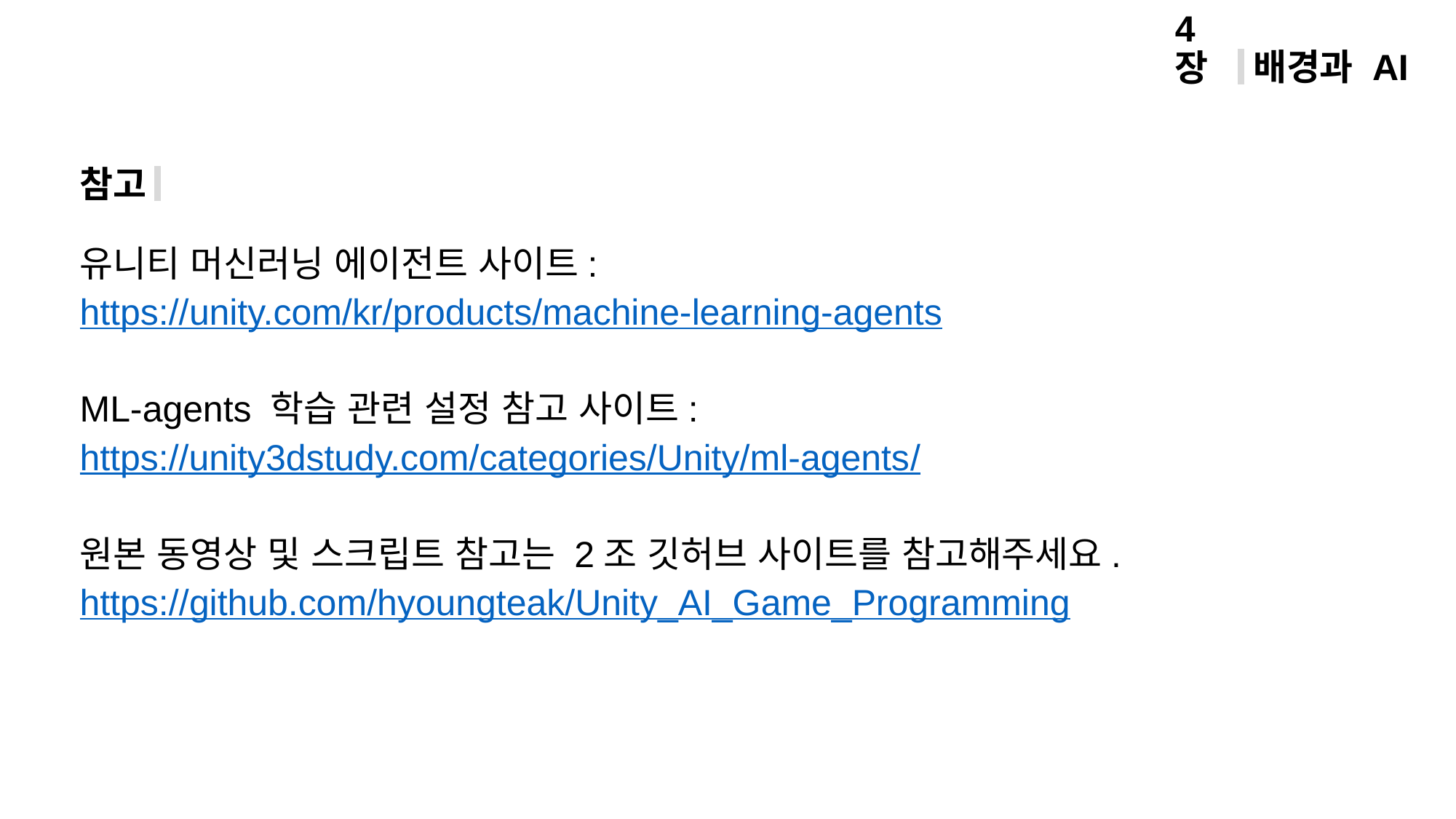

배경과 AI
4장
참고
유니티 머신러닝 에이전트 사이트:
https://unity.com/kr/products/machine-learning-agents

ML-agents 학습 관련 설정 참고 사이트:
https://unity3dstudy.com/categories/Unity/ml-agents/

원본 동영상 및 스크립트 참고는 2조 깃허브 사이트를 참고해주세요.
https://github.com/hyoungteak/Unity_AI_Game_Programming